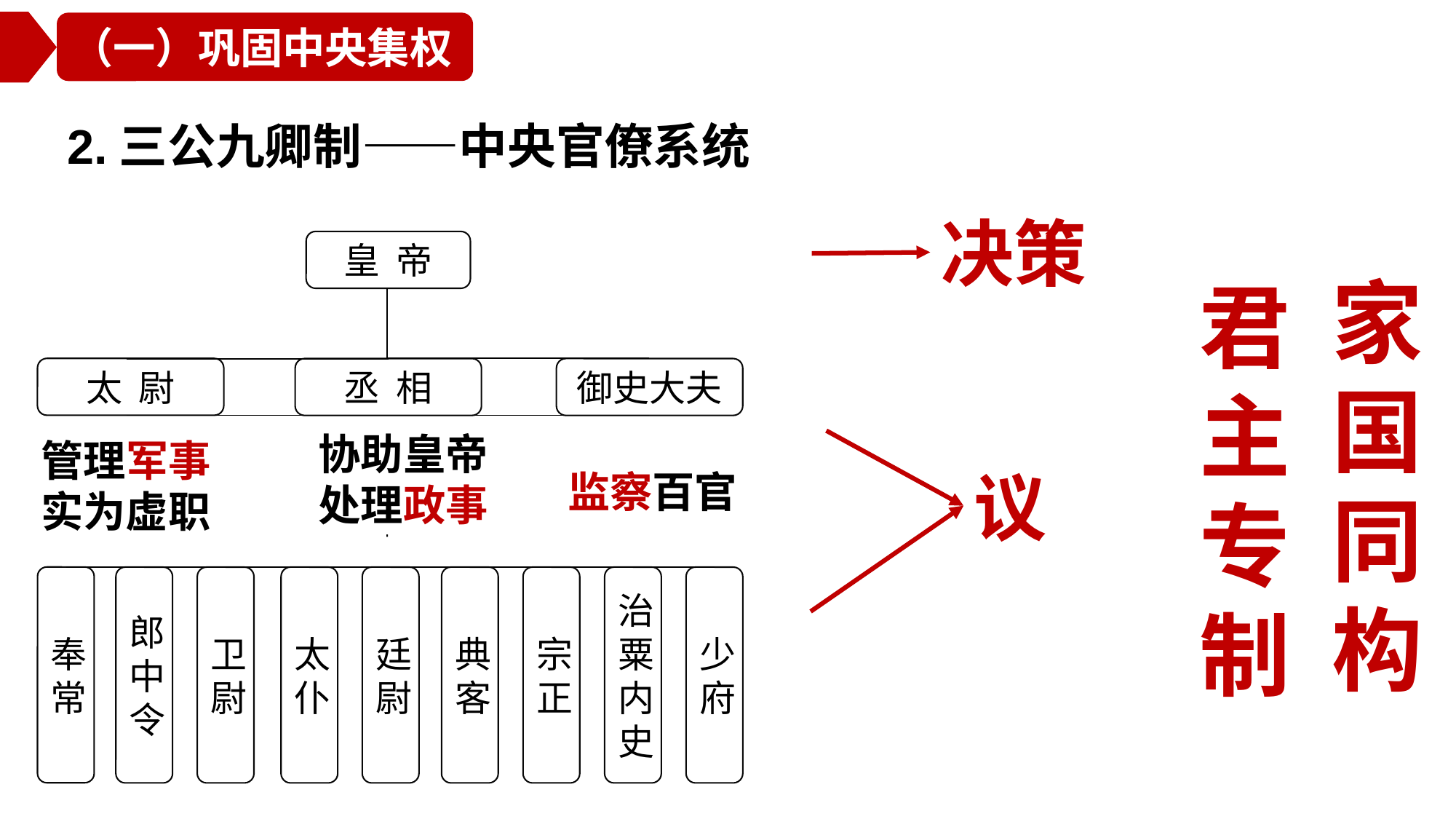

（一）巩固中央集权
2.三公九卿制——中央官僚系统
决策
皇  帝
丞  相
御史大夫
郎中令
卫尉
太仆
廷尉
典客
宗正
治粟内史
少府
太  尉
奉
常
家国同构
君主专制
协助皇帝
处理政事
管理军事
实为虚职
议
监察百官